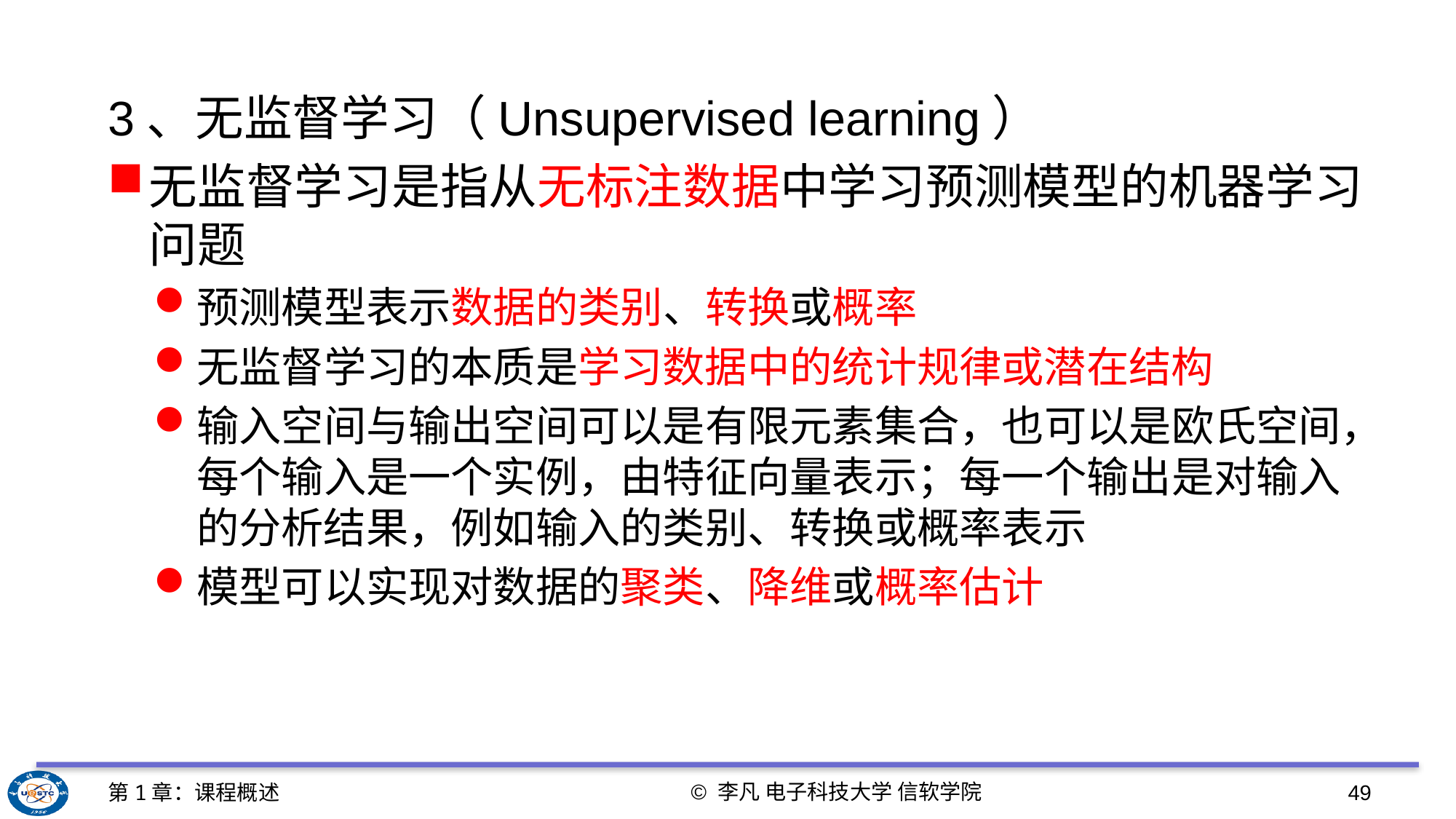

3、无监督学习（Unsupervised learning）
无监督学习是指从无标注数据中学习预测模型的机器学习问题
预测模型表示数据的类别、转换或概率
无监督学习的本质是学习数据中的统计规律或潜在结构
输入空间与输出空间可以是有限元素集合，也可以是欧氏空间，每个输入是一个实例，由特征向量表示；每一个输出是对输入的分析结果，例如输入的类别、转换或概率表示
模型可以实现对数据的聚类、降维或概率估计
© 李凡 电子科技大学 信软学院
第1章：课程概述
49